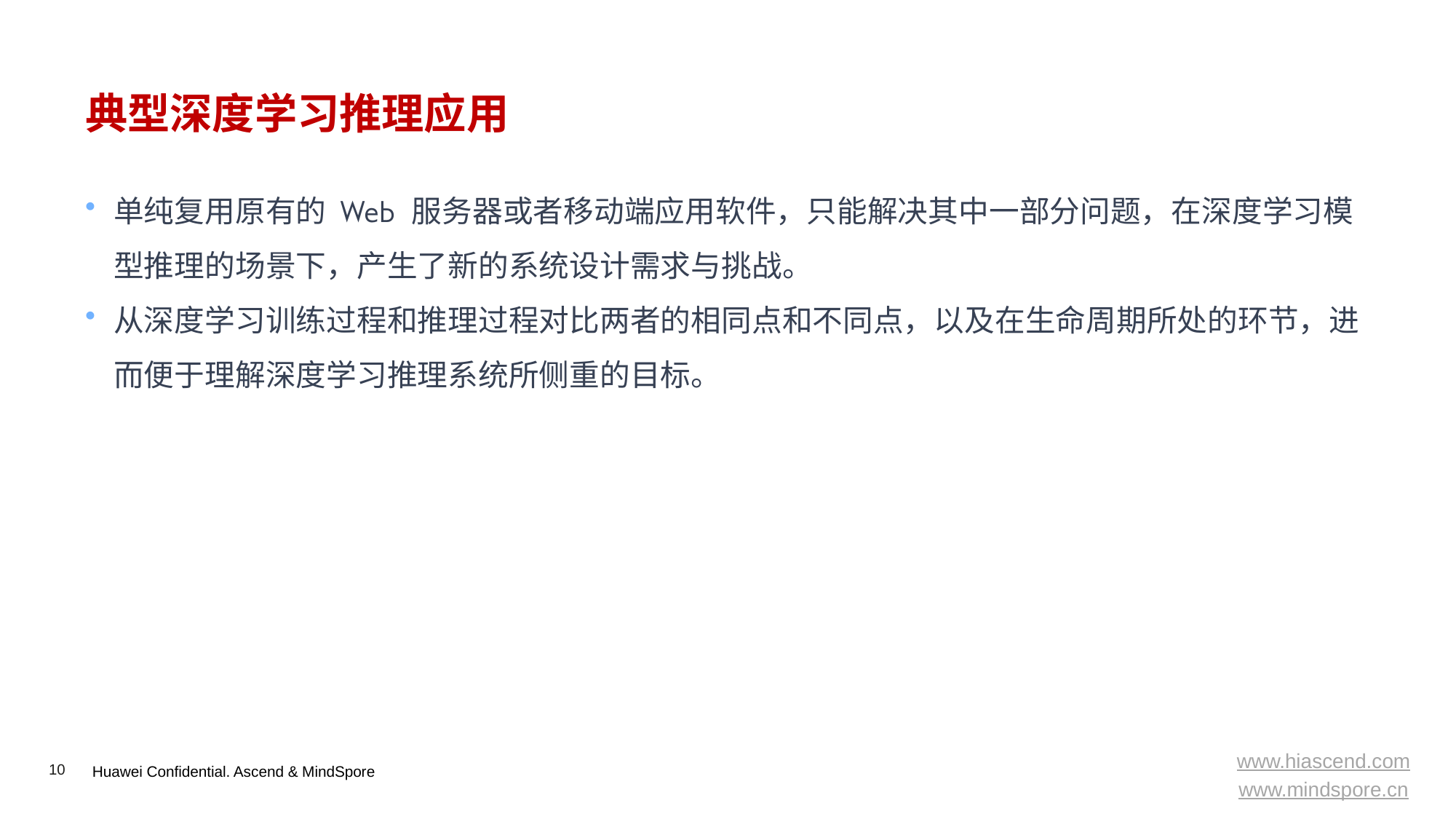

# 典型深度学习推理应用
单纯复用原有的 Web 服务器或者移动端应用软件，只能解决其中一部分问题，在深度学习模型推理的场景下，产生了新的系统设计需求与挑战。
从深度学习训练过程和推理过程对比两者的相同点和不同点，以及在生命周期所处的环节，进而便于理解深度学习推理系统所侧重的目标。